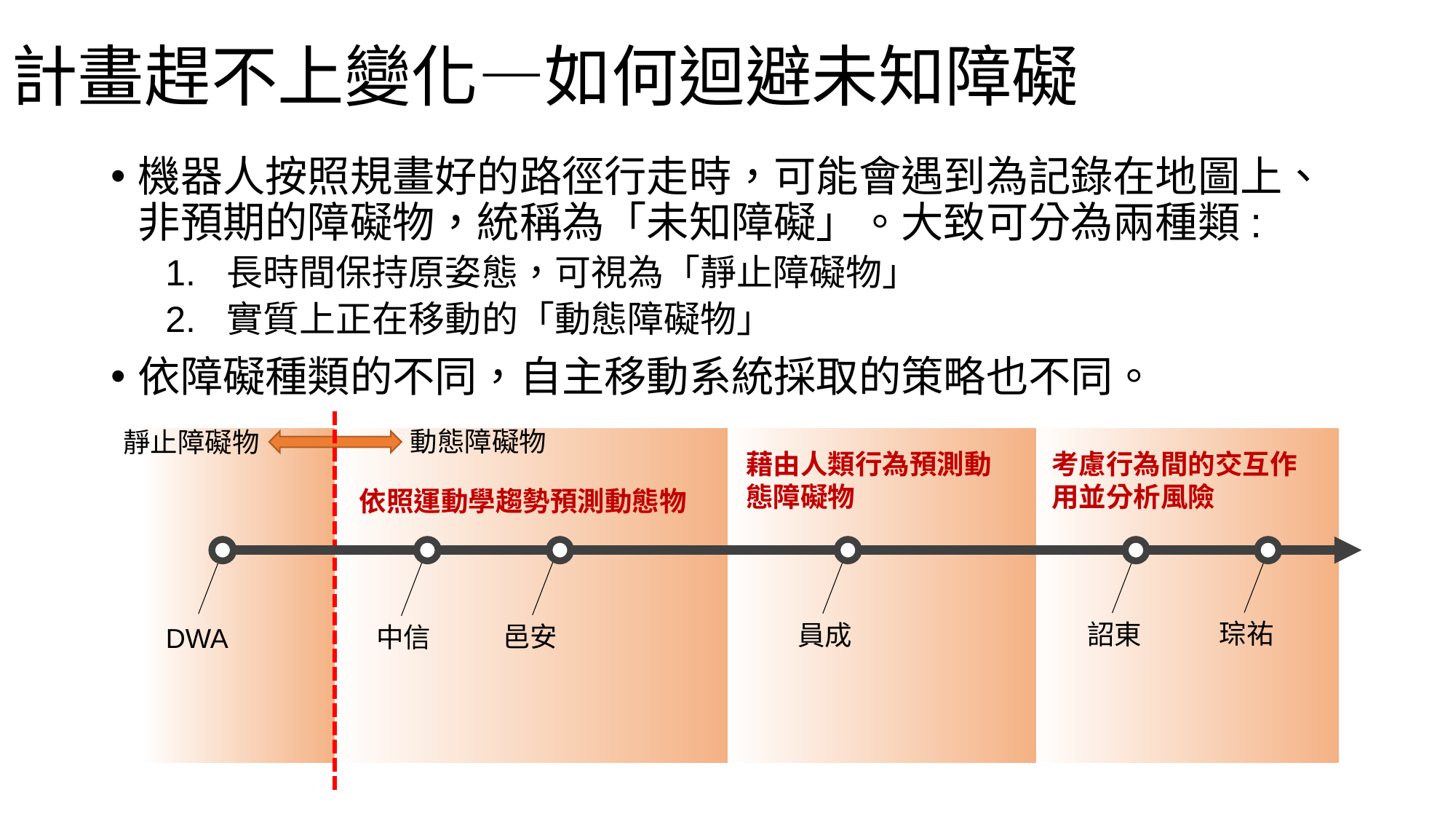

# 計畫趕不上變化—如何迴避未知障礙
機器人按照規畫好的路徑行走時，可能會遇到為記錄在地圖上、非預期的障礙物，統稱為「未知障礙」。大致可分為兩種類:
長時間保持原姿態，可視為「靜止障礙物」
實質上正在移動的「動態障礙物」
依障礙種類的不同，自主移動系統採取的策略也不同。
動態障礙物
靜止障礙物

藉由人類行為預測動態障礙物
考慮行為間的交互作用並分析風險
依照運動學趨勢預測動態物

琮祐
詔東
員成
邑安
中信
DWA